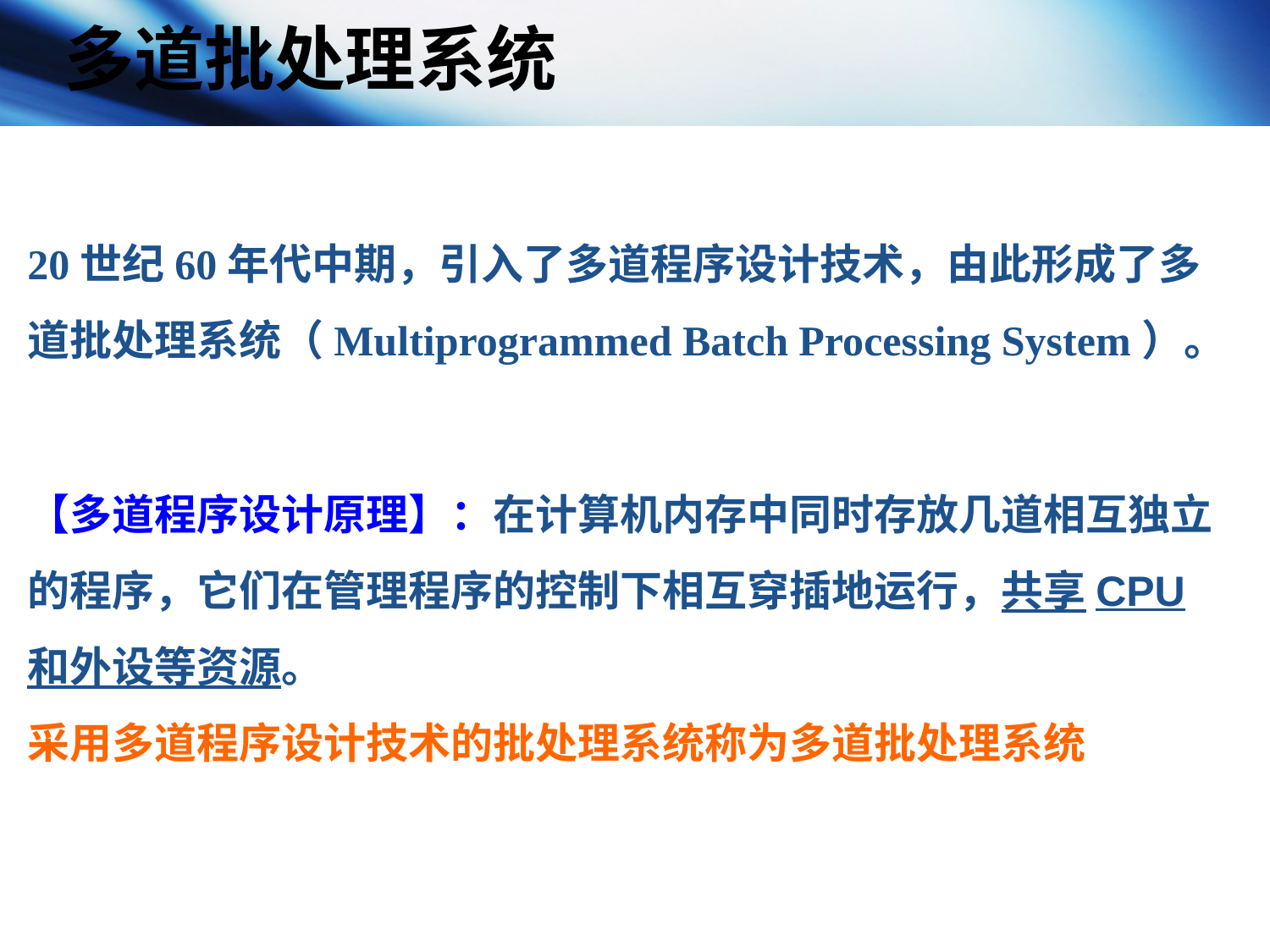

多道批处理系统
20世纪60年代中期，引入了多道程序设计技术，由此形成了多道批处理系统（Multiprogrammed Batch Processing System）。
【多道程序设计原理】：在计算机内存中同时存放几道相互独立的程序，它们在管理程序的控制下相互穿插地运行，共享CPU和外设等资源。
采用多道程序设计技术的批处理系统称为多道批处理系统